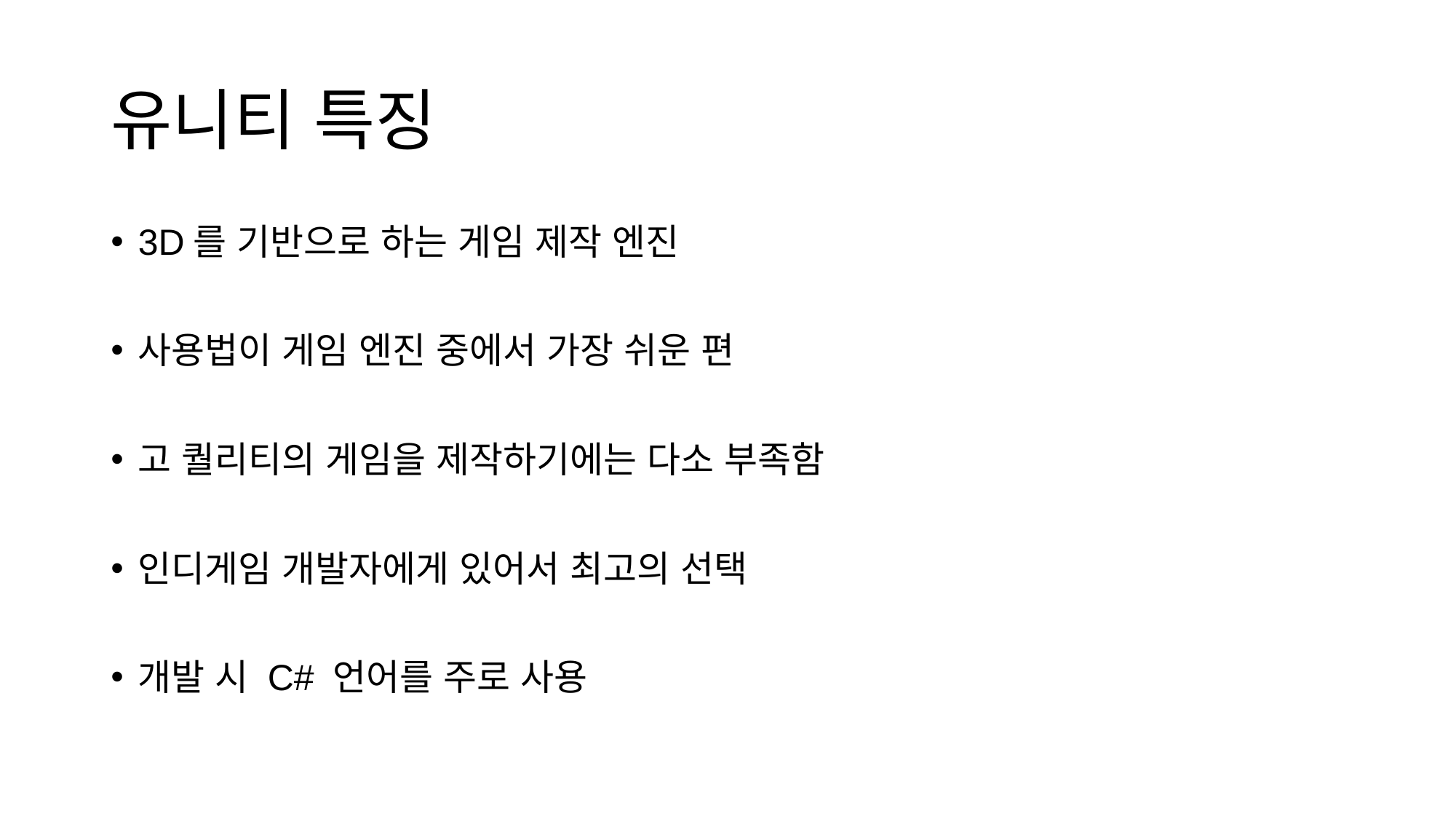

# 유니티 특징
3D를 기반으로 하는 게임 제작 엔진

사용법이 게임 엔진 중에서 가장 쉬운 편

고 퀄리티의 게임을 제작하기에는 다소 부족함

인디게임 개발자에게 있어서 최고의 선택

개발 시 C# 언어를 주로 사용